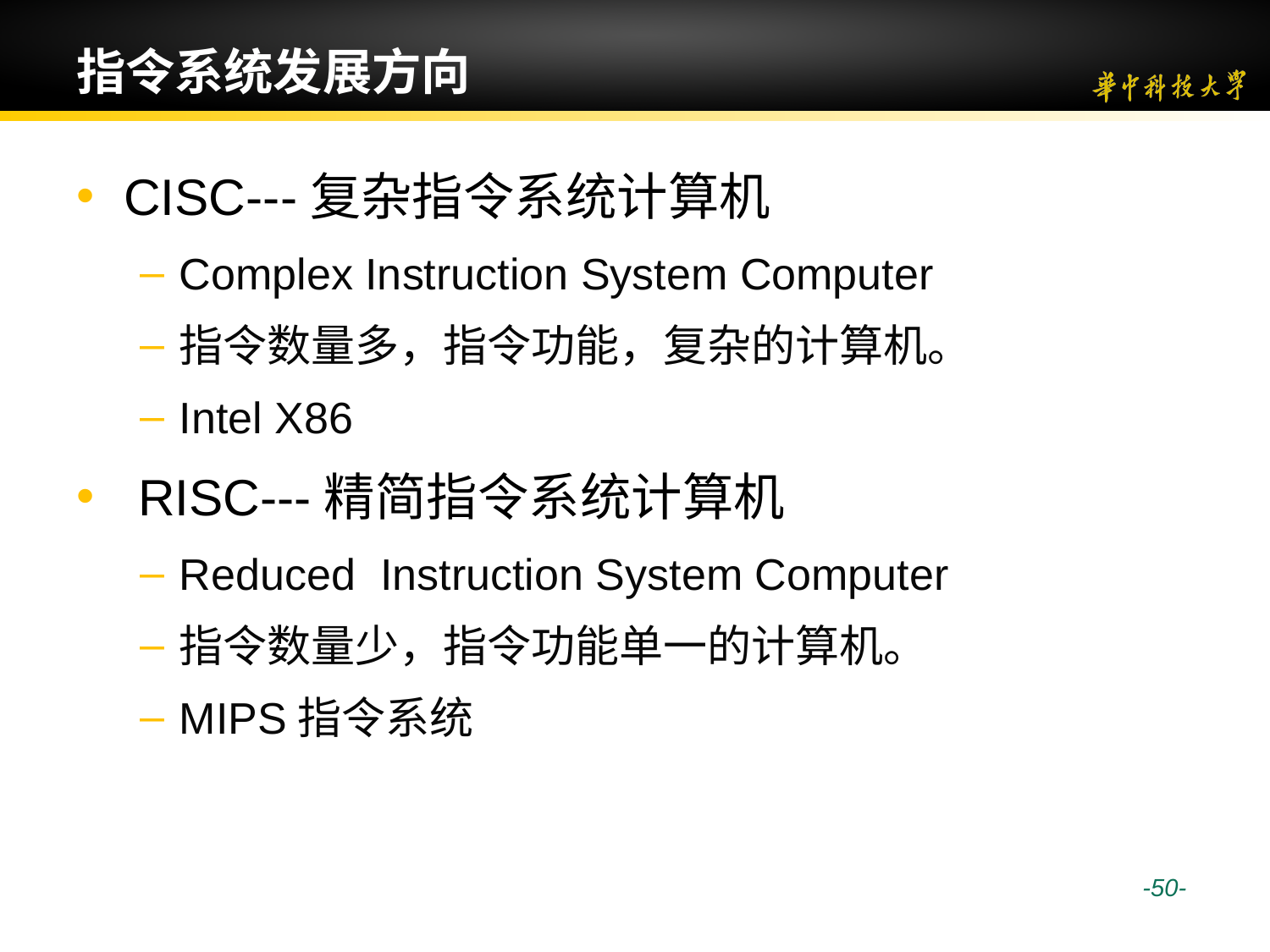

# 指令系统发展方向
CISC---复杂指令系统计算机
Complex Instruction System Computer
指令数量多，指令功能，复杂的计算机。
Intel X86
 RISC---精简指令系统计算机
Reduced  Instruction System Computer
指令数量少，指令功能单一的计算机。
MIPS指令系统

 -50-